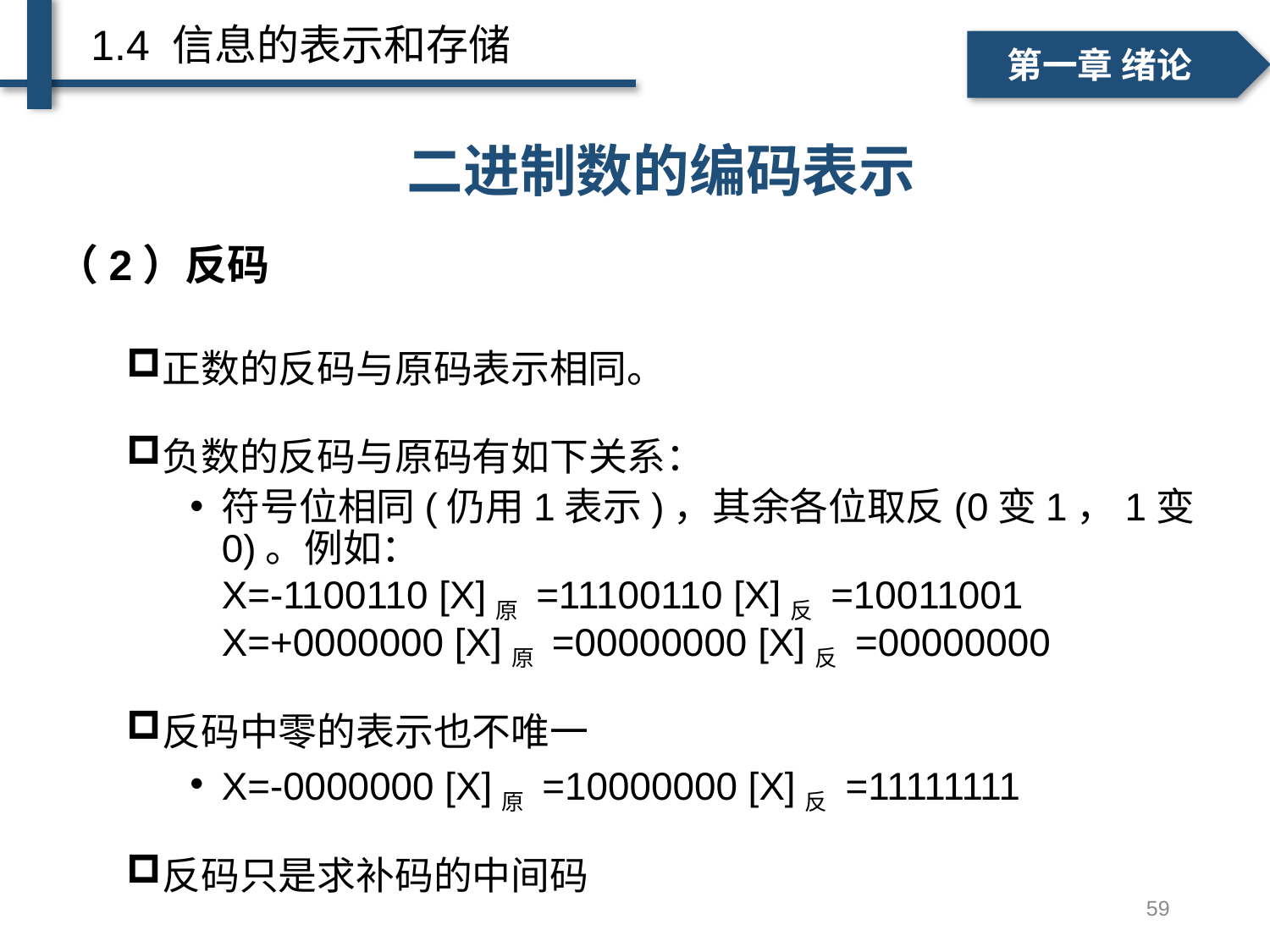

1.4 信息的表示和存储

一、个人简介
二、学术成绩

第一章 绪论
# 不同进位计数制间的转换 ——十进制→ R 进制

二进制数的编码表示
（2）反码
正数的反码与原码表示相同。
负数的反码与原码有如下关系：
符号位相同(仍用1表示)，其余各位取反(0变1，1变0)。例如：
X=-1100110 [X]原 =11100110 [X]反 =10011001
X=+0000000 [X]原 =00000000 [X]反 =00000000
反码中零的表示也不唯一
X=-0000000 [X]原 =10000000 [X]反 =11111111
反码只是求补码的中间码
59